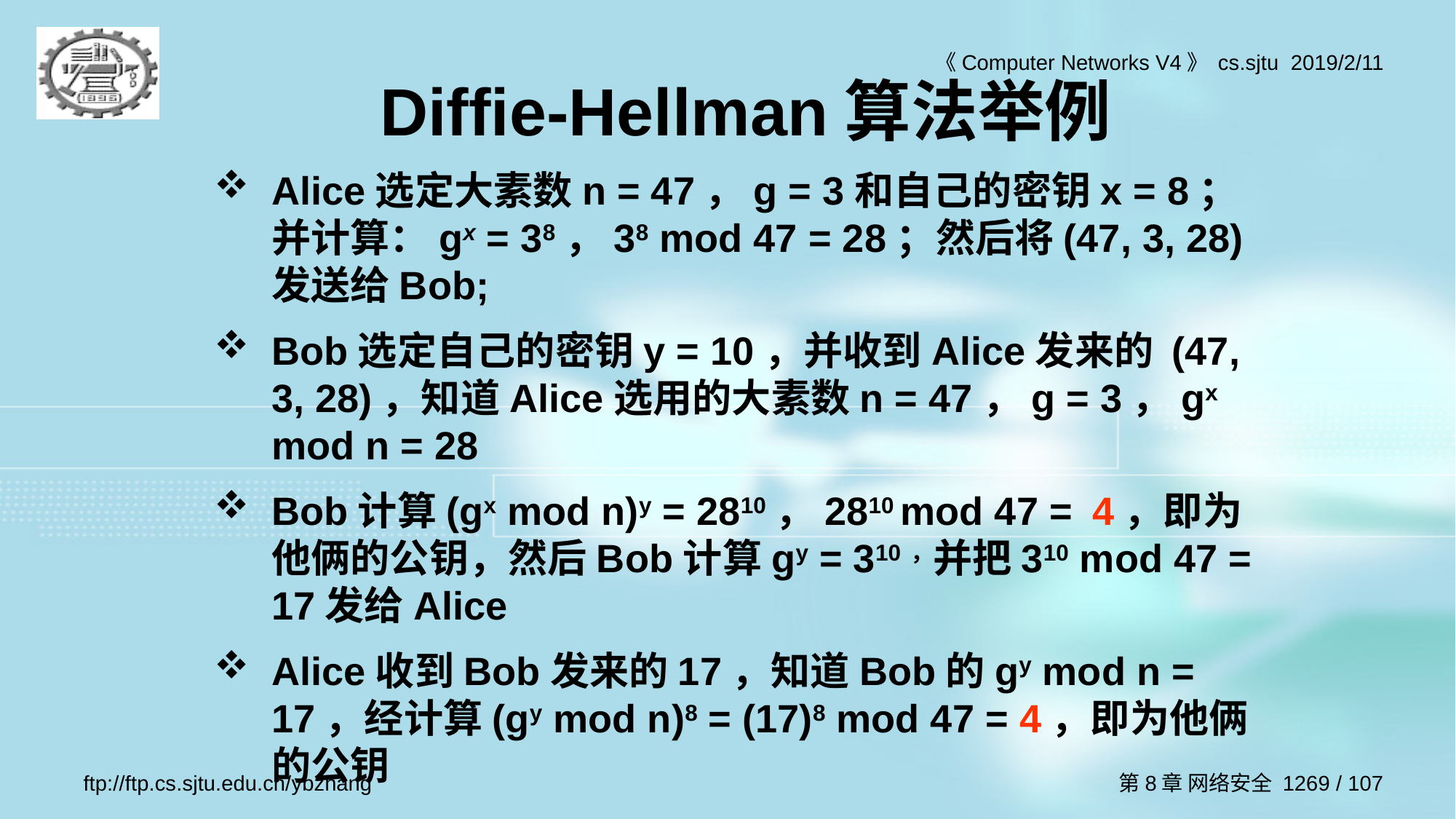

Diffie-Hellman算法举例
Alice选定大素数n = 47，g = 3和自己的密钥x = 8；并计算：gx = 38，38 mod 47 = 28；然后将(47, 3, 28)发送给Bob;
Bob选定自己的密钥y = 10，并收到Alice发来的 (47, 3, 28)，知道Alice选用的大素数n = 47，g = 3，gx mod n = 28
Bob计算(gx mod n)y = 2810，2810 mod 47 = 4，即为他俩的公钥，然后Bob计算gy = 310，并把310 mod 47 = 17发给Alice
Alice收到Bob发来的17，知道Bob的gy mod n = 17，经计算(gy mod n)8 = (17)8 mod 47 = 4，即为他俩的公钥